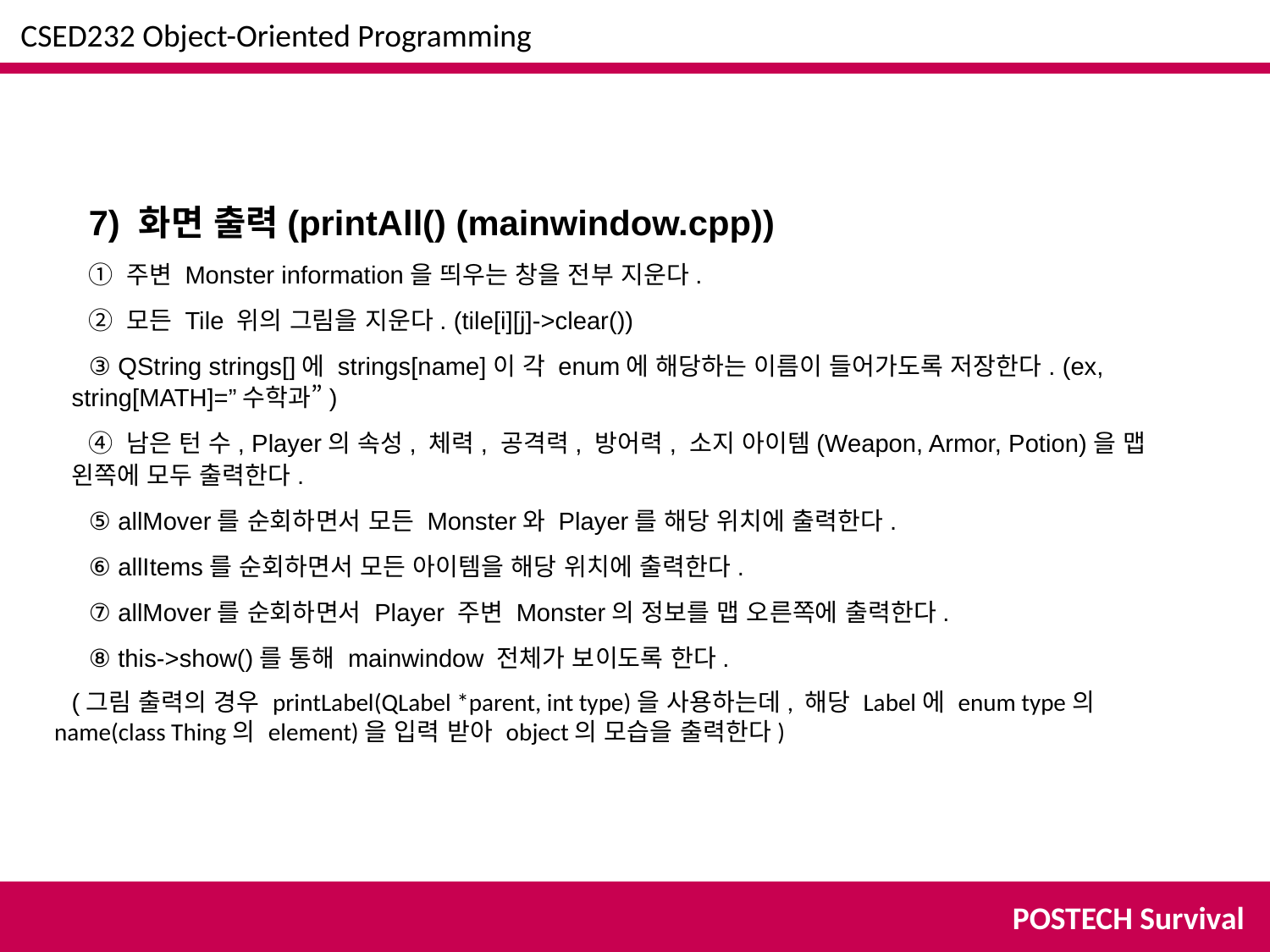

CSED232 Object-Oriented Programming
7) 화면 출력(printAll() (mainwindow.cpp))
① 주변 Monster information을 띄우는 창을 전부 지운다.
② 모든 Tile 위의 그림을 지운다. (tile[i][j]->clear())
③ QString strings[]에 strings[name]이 각 enum에 해당하는 이름이 들어가도록 저장한다. (ex, string[MATH]=”수학과”)
④ 남은 턴 수, Player의 속성, 체력, 공격력, 방어력, 소지 아이템(Weapon, Armor, Potion)을 맵 왼쪽에 모두 출력한다.
⑤ allMover를 순회하면서 모든 Monster와 Player를 해당 위치에 출력한다.
⑥ allItems를 순회하면서 모든 아이템을 해당 위치에 출력한다.
⑦ allMover를 순회하면서 Player 주변 Monster의 정보를 맵 오른쪽에 출력한다.
⑧ this->show()를 통해 mainwindow 전체가 보이도록 한다.
(그림 출력의 경우 printLabel(QLabel *parent, int type)을 사용하는데, 해당 Label에 enum type의 name(class Thing의 element)을 입력 받아 object의 모습을 출력한다)

POSTECH Survival